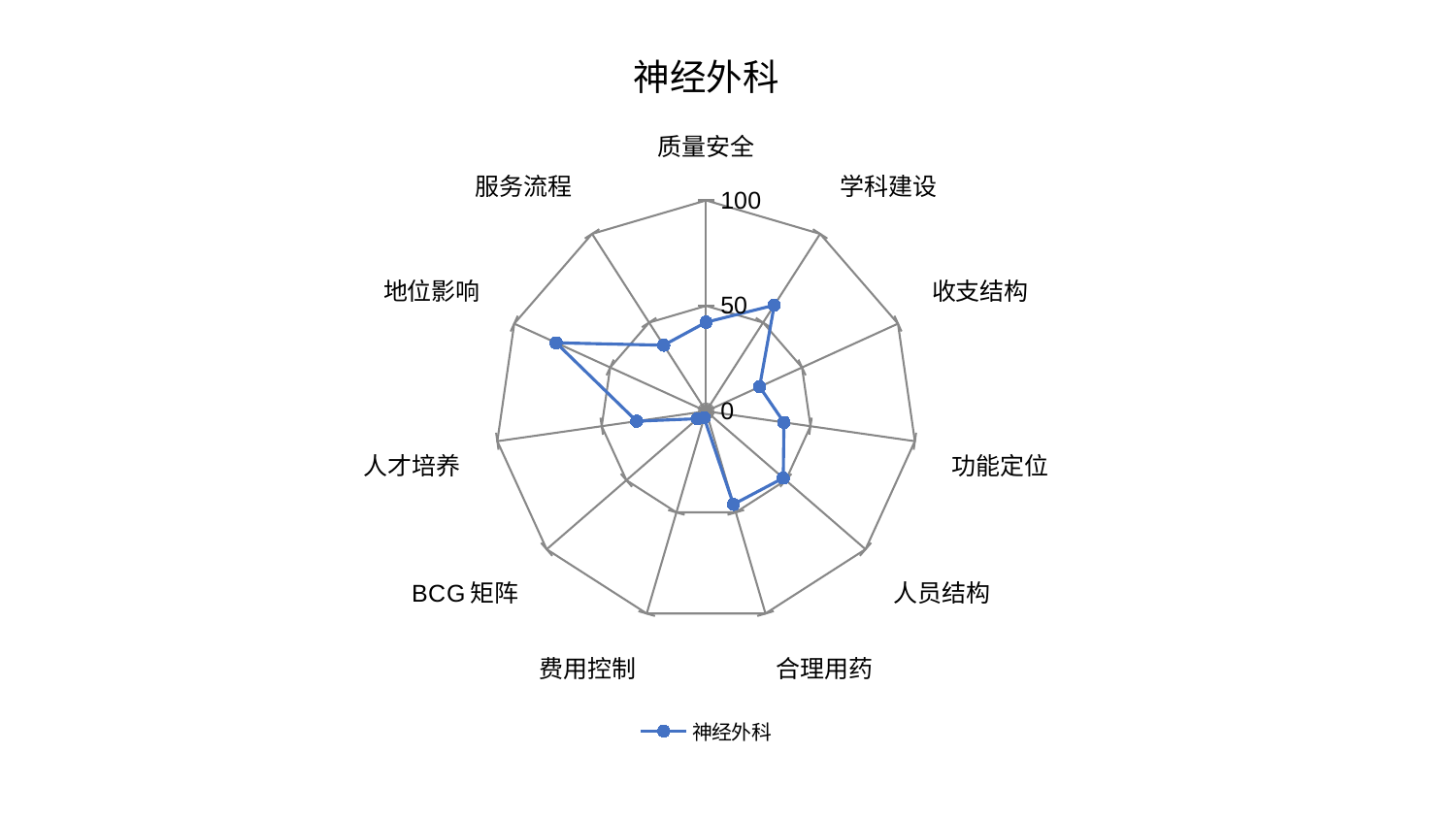

### Chart: 神经外科

| Category | 神经外科 |
|---|---|
| 质量安全 | 42.219233939355895 |
| 学科建设 | 59.76354882560624 |
| 收支结构 | 27.901520049650014 |
| 功能定位 | 37.29397950684728 |
| 人员结构 | 48.41388659465555 |
| 合理用药 | 46.04152396487162 |
| 费用控制 | 3.283479276002013 |
| BCG矩阵 | 5.461258100180083 |
| 人才培养 | 33.28030070646436 |
| 地位影响 | 78.16723954000999 |
| 服务流程 | 37.22961433038996 |
138